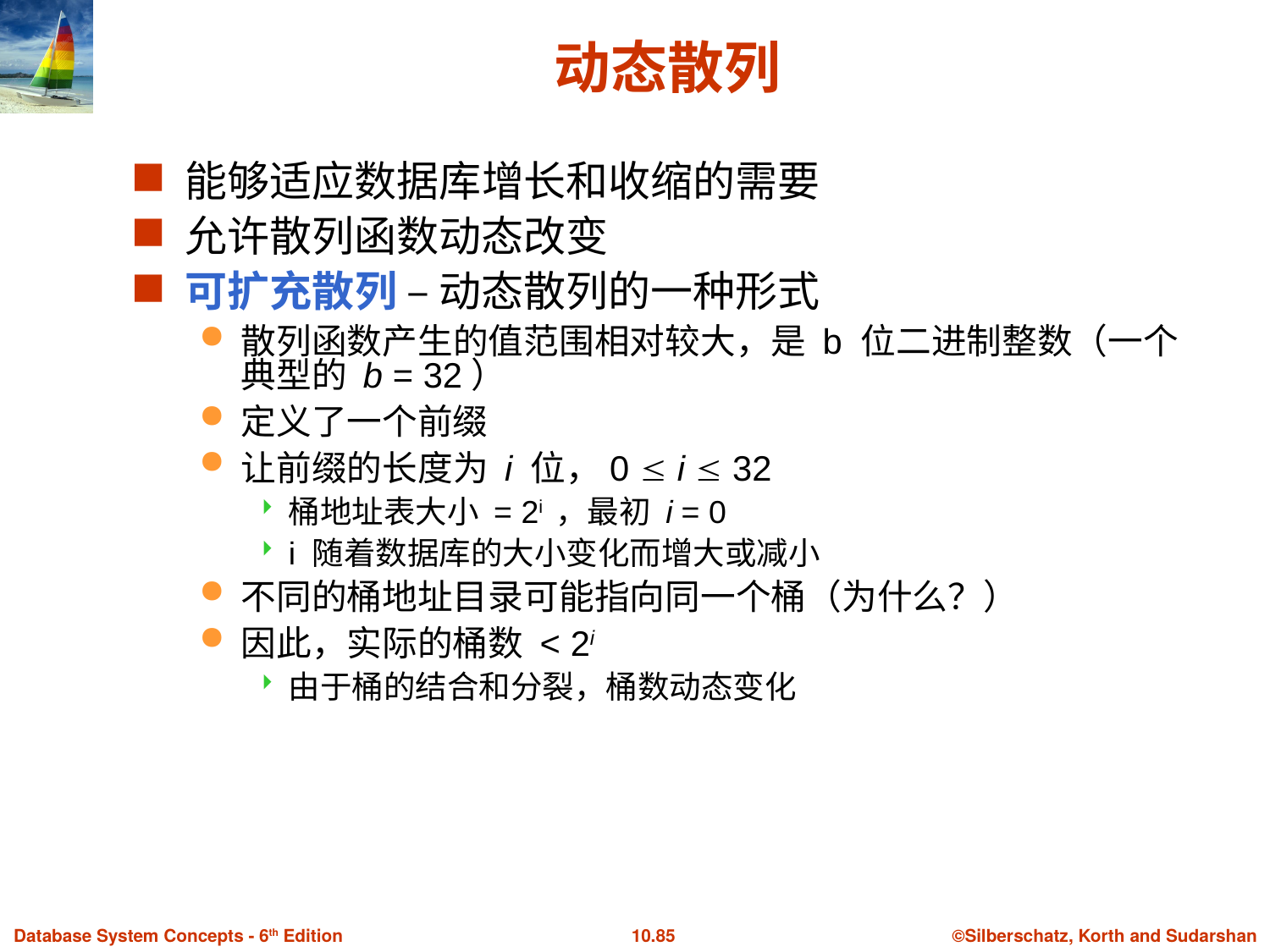

# 动态散列
能够适应数据库增长和收缩的需要
允许散列函数动态改变
可扩充散列 – 动态散列的一种形式
散列函数产生的值范围相对较大，是 b 位二进制整数（一个典型的 b = 32）
定义了一个前缀
让前缀的长度为 i 位，0 ≤ i ≤ 32
桶地址表大小 = 2i ，最初 i = 0
i 随着数据库的大小变化而增大或减小
不同的桶地址目录可能指向同一个桶（为什么？）
因此，实际的桶数 < 2i
由于桶的结合和分裂，桶数动态变化